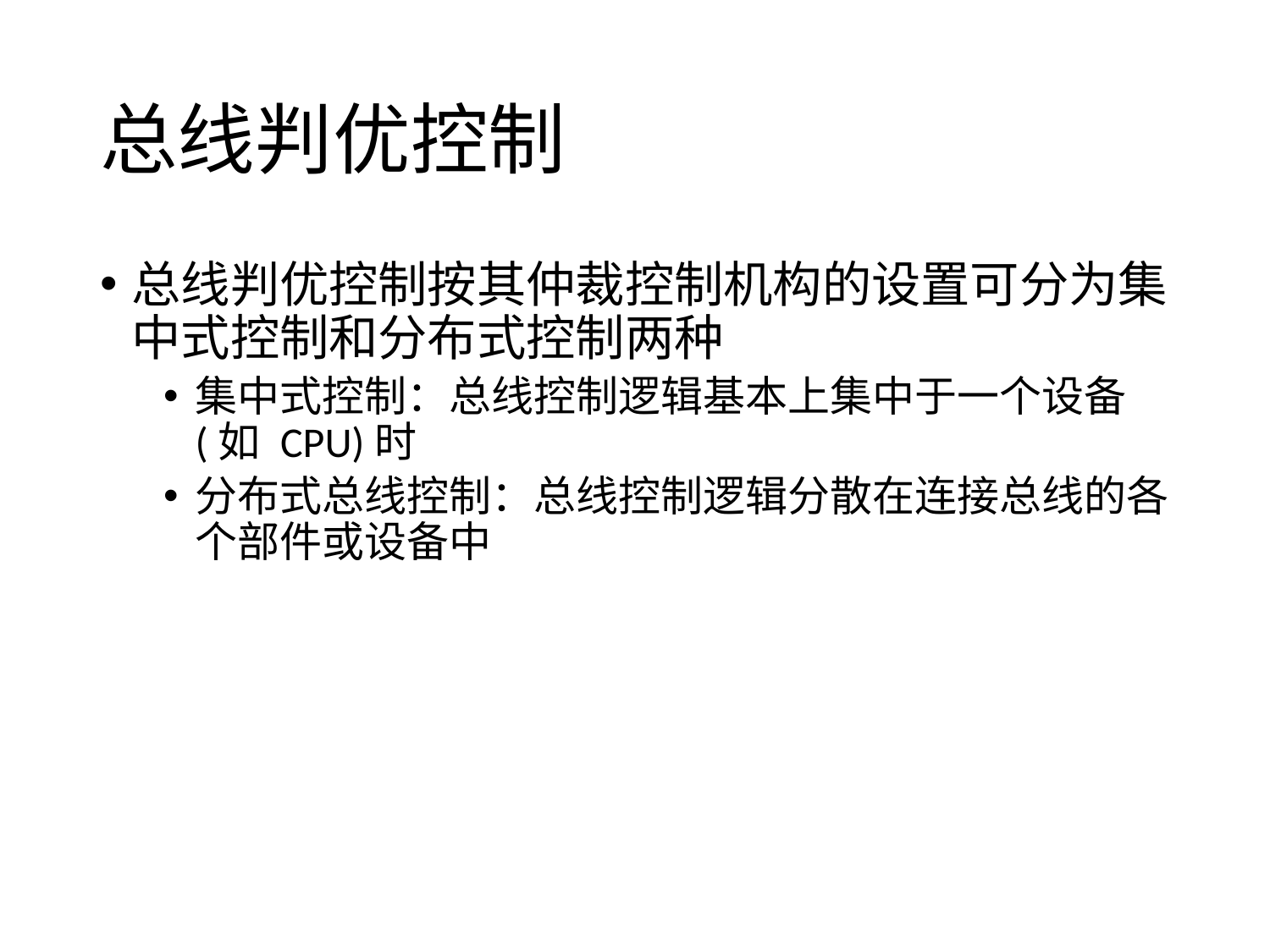

# 总线判优控制
总线判优控制按其仲裁控制机构的设置可分为集中式控制和分布式控制两种
集中式控制：总线控制逻辑基本上集中于一个设备 (如 CPU)时
分布式总线控制：总线控制逻辑分散在连接总线的各个部件或设备中